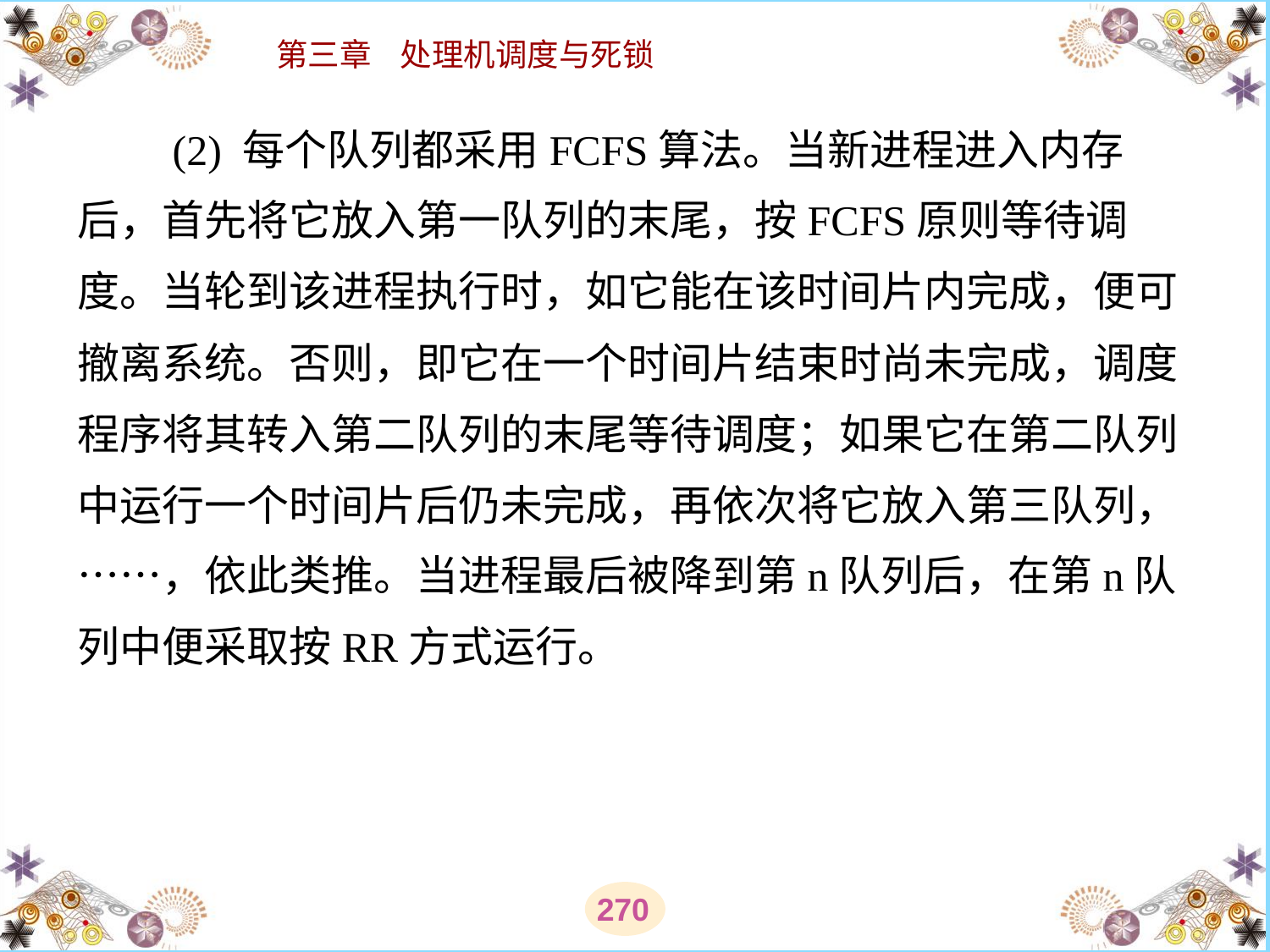

# (2) 每个队列都采用FCFS算法。当新进程进入内存后，首先将它放入第一队列的末尾，按FCFS原则等待调度。当轮到该进程执行时，如它能在该时间片内完成，便可撤离系统。否则，即它在一个时间片结束时尚未完成，调度程序将其转入第二队列的末尾等待调度；如果它在第二队列中运行一个时间片后仍未完成，再依次将它放入第三队列，……，依此类推。当进程最后被降到第n队列后，在第n队列中便采取按RR方式运行。